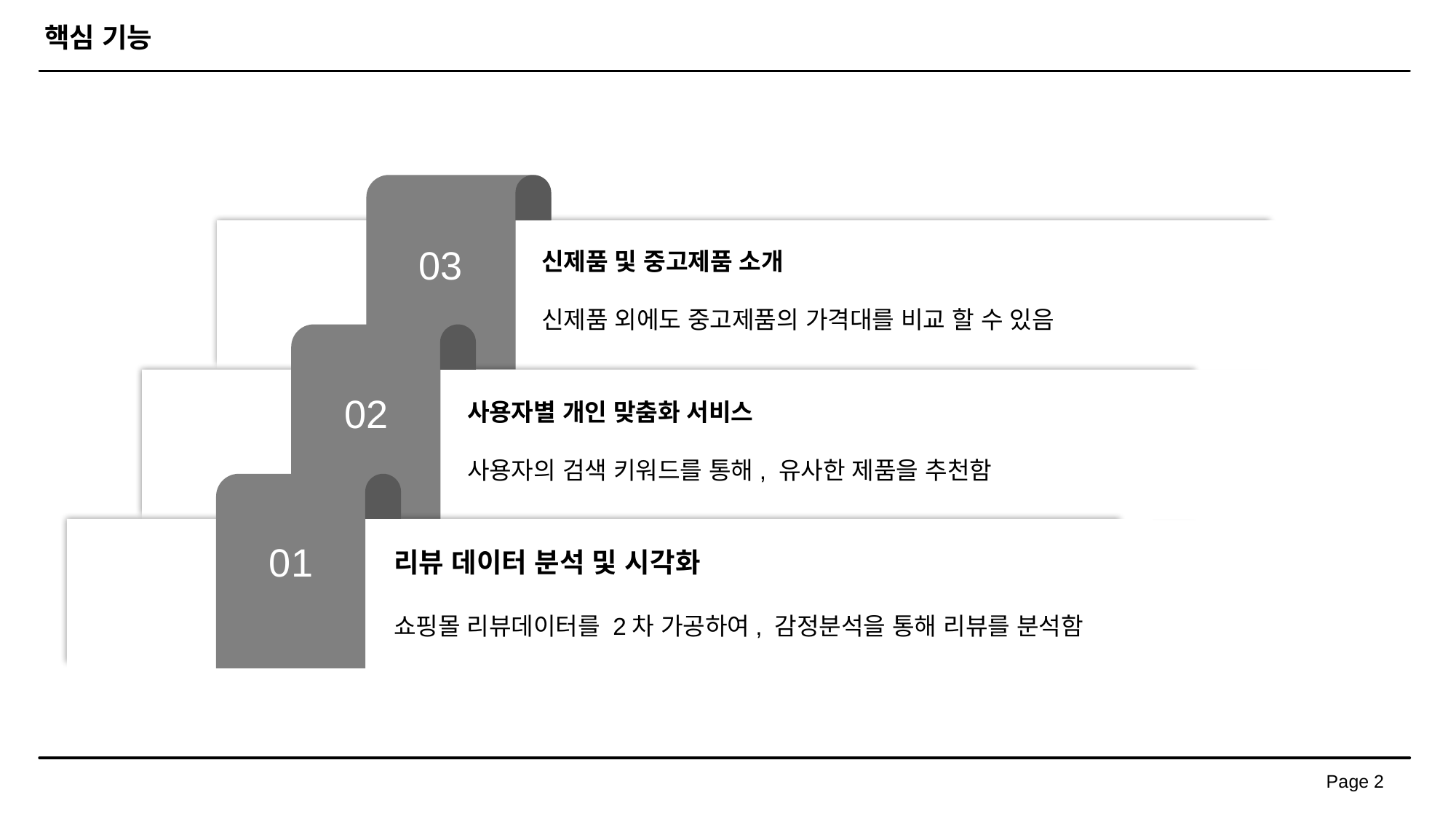

핵심 기능

03
신제품 및 중고제품 소개

신제품 외에도 중고제품의 가격대를 비교 할 수 있음
02
사용자별 개인 맞춤화 서비스

사용자의 검색 키워드를 통해, 유사한 제품을 추천함
01
리뷰 데이터 분석 및 시각화

쇼핑몰 리뷰데이터를 2차 가공하여, 감정분석을 통해 리뷰를 분석함
Page 2